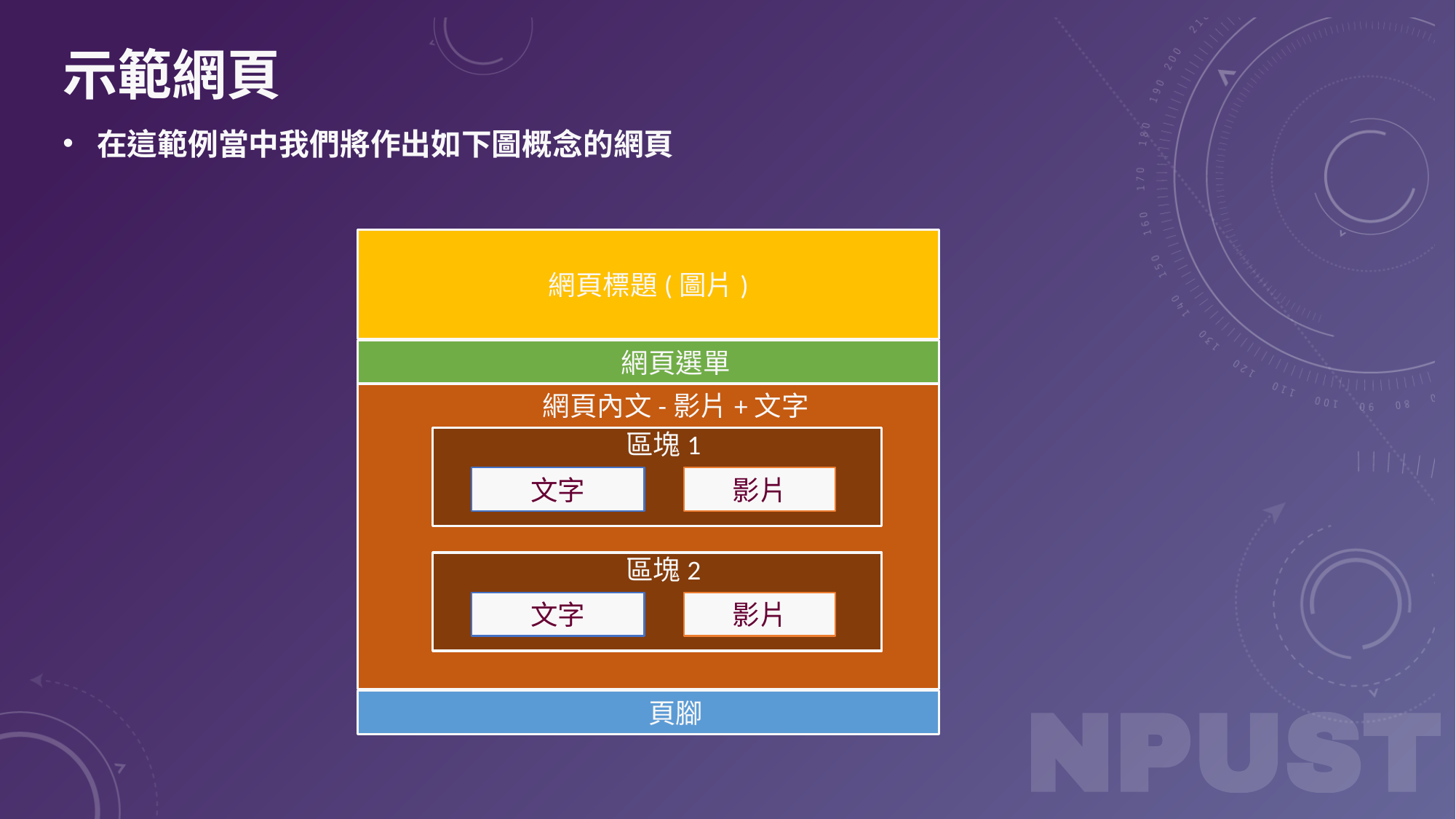

# 示範網頁
在這範例當中我們將作出如下圖概念的網頁

網頁標題(圖片)

網頁選單
網頁內文-影片+文字

 區塊1

文字
影片
 區塊2

文字
影片
頁腳